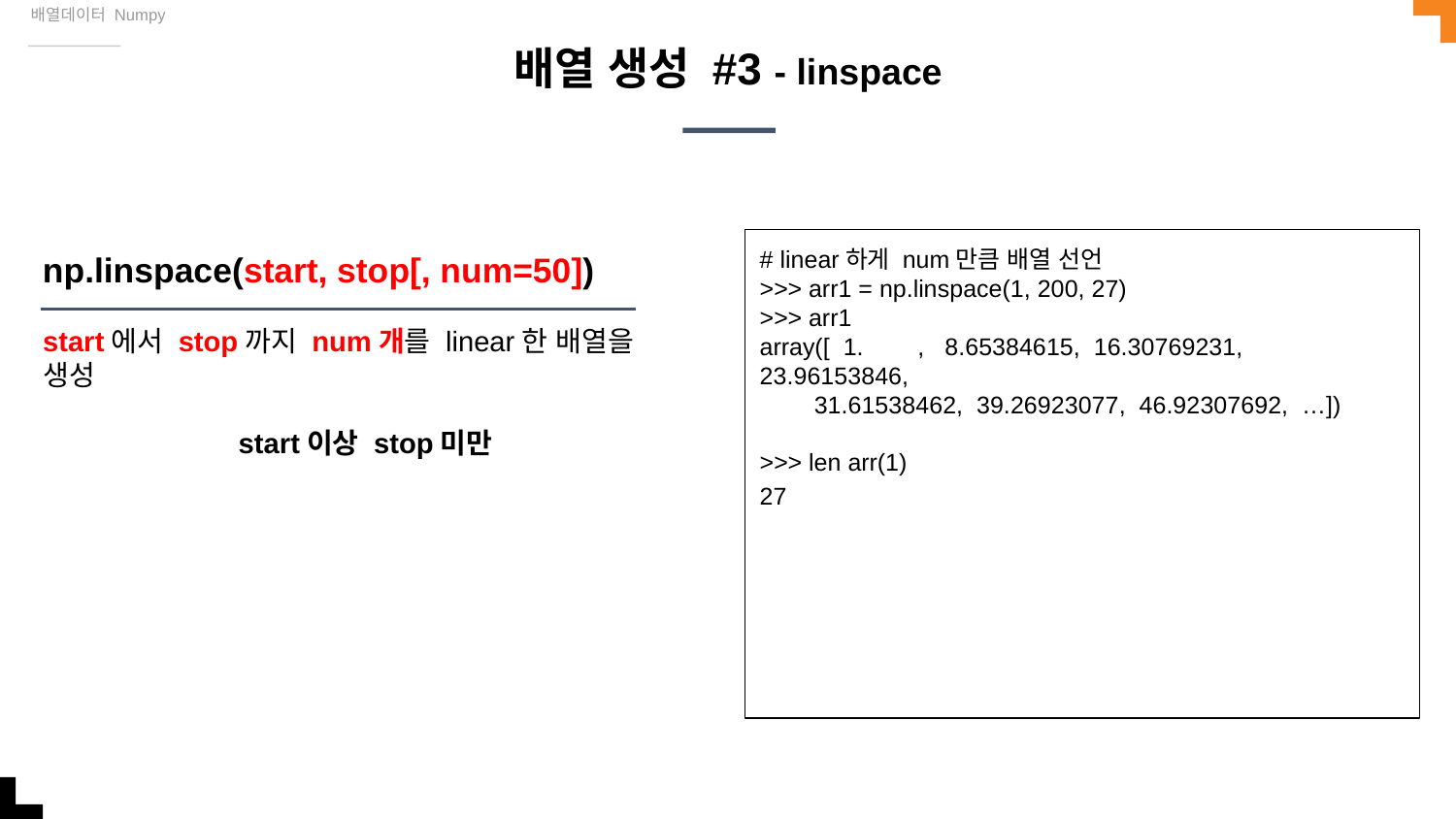

배열데이터 Numpy

# 배열 생성 #3 - linspace
np.linspace(start, stop[, num=50])
# linear하게 num만큼 배열 선언
>>> arr1 = np.linspace(1, 200, 27)
>>> arr1
array([  1.        ,   8.65384615,  16.30769231,  23.96153846,
        31.61538462,  39.26923077,  46.92307692,  …])

>>> len arr(1)
27

start에서 stop까지 num개를 linear한 배열을 생성

start이상 stop미만